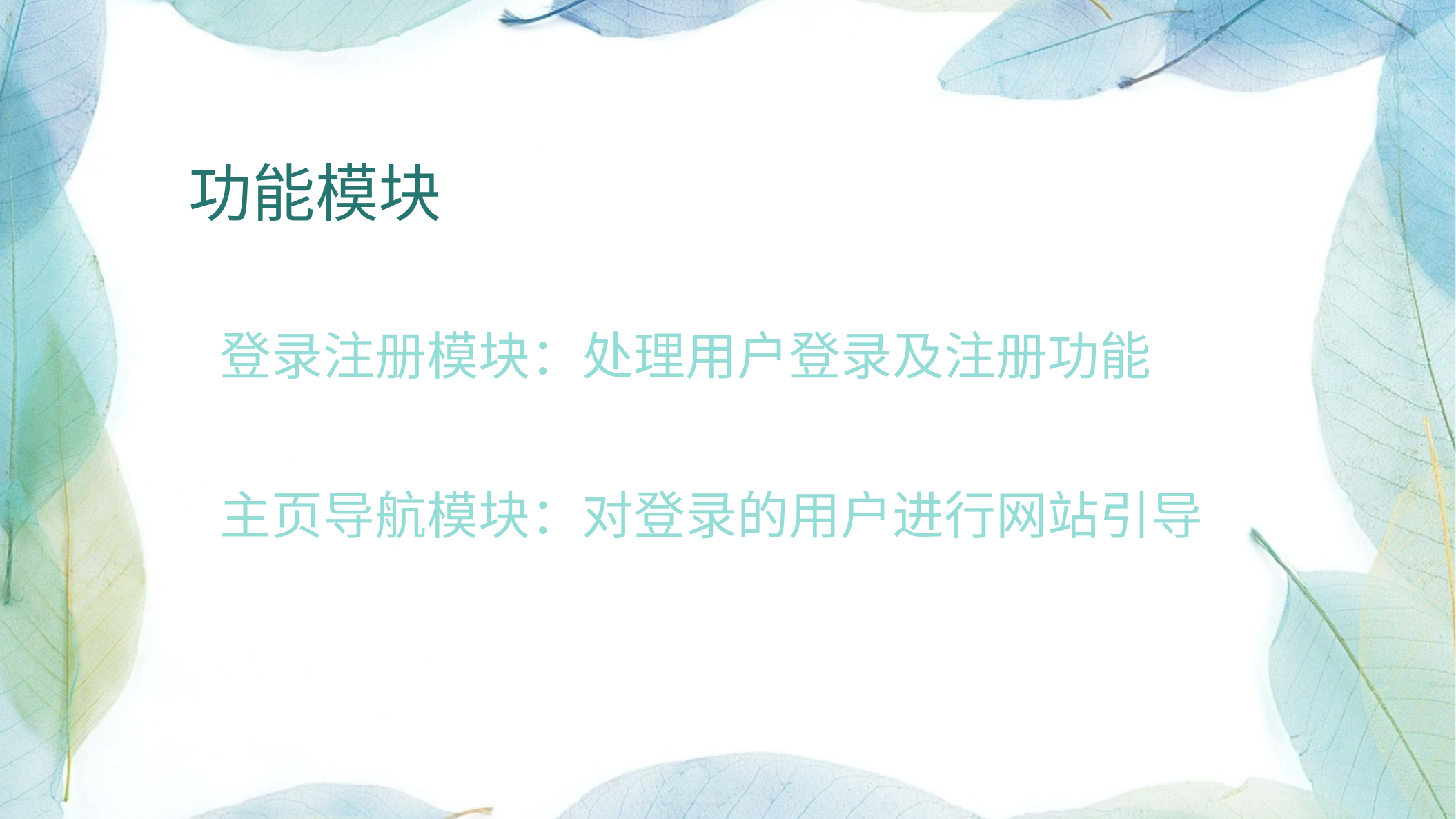

功能模块
登录注册模块：处理用户登录及注册功能
主页导航模块：对登录的用户进行网站引导